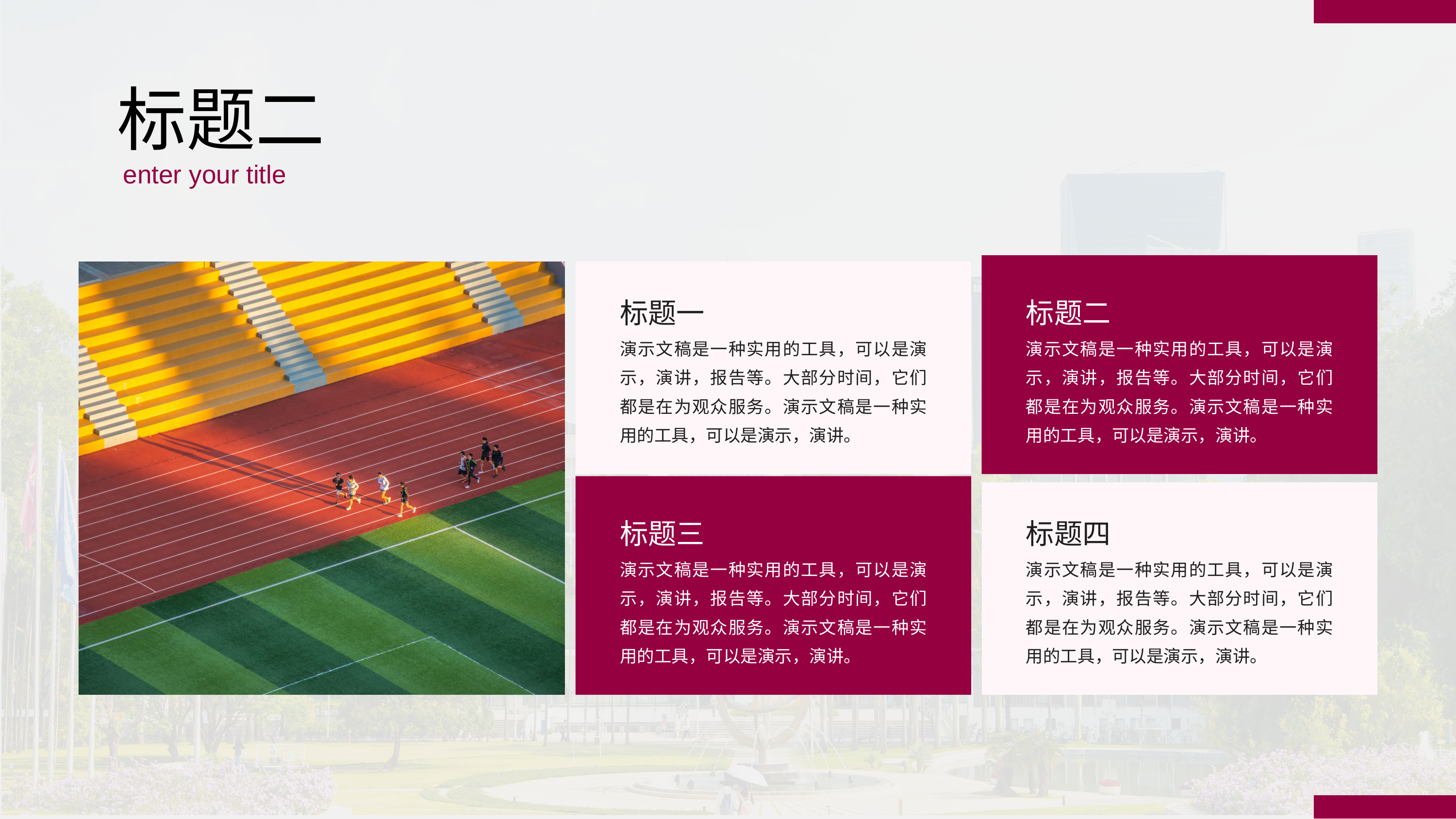

标题二
enter your title

标题一
标题二
演示文稿是一种实用的工具，可以是演示，演讲，报告等。大部分时间，它们都是在为观众服务。演示文稿是一种实用的工具，可以是演示，演讲。
演示文稿是一种实用的工具，可以是演示，演讲，报告等。大部分时间，它们都是在为观众服务。演示文稿是一种实用的工具，可以是演示，演讲。

标题三
标题四
演示文稿是一种实用的工具，可以是演示，演讲，报告等。大部分时间，它们都是在为观众服务。演示文稿是一种实用的工具，可以是演示，演讲。
演示文稿是一种实用的工具，可以是演示，演讲，报告等。大部分时间，它们都是在为观众服务。演示文稿是一种实用的工具，可以是演示，演讲。